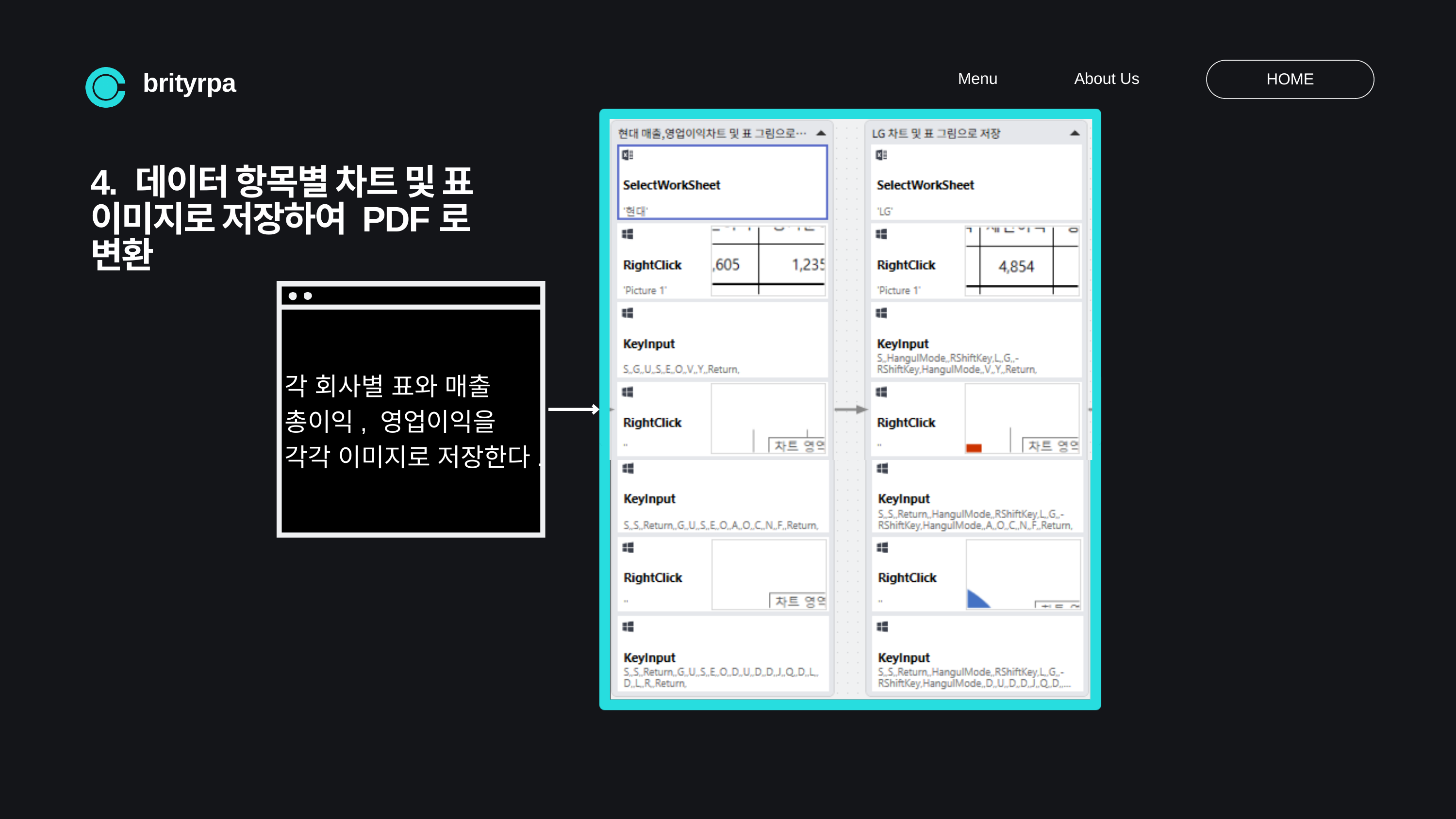

Menu
About Us
HOME
brityrpa

4. 데이터 항목별 차트 및 표
이미지로 저장하여 PDF로 변환

각 회사별 표와 매출
총이익, 영업이익을
각각 이미지로 저장한다.